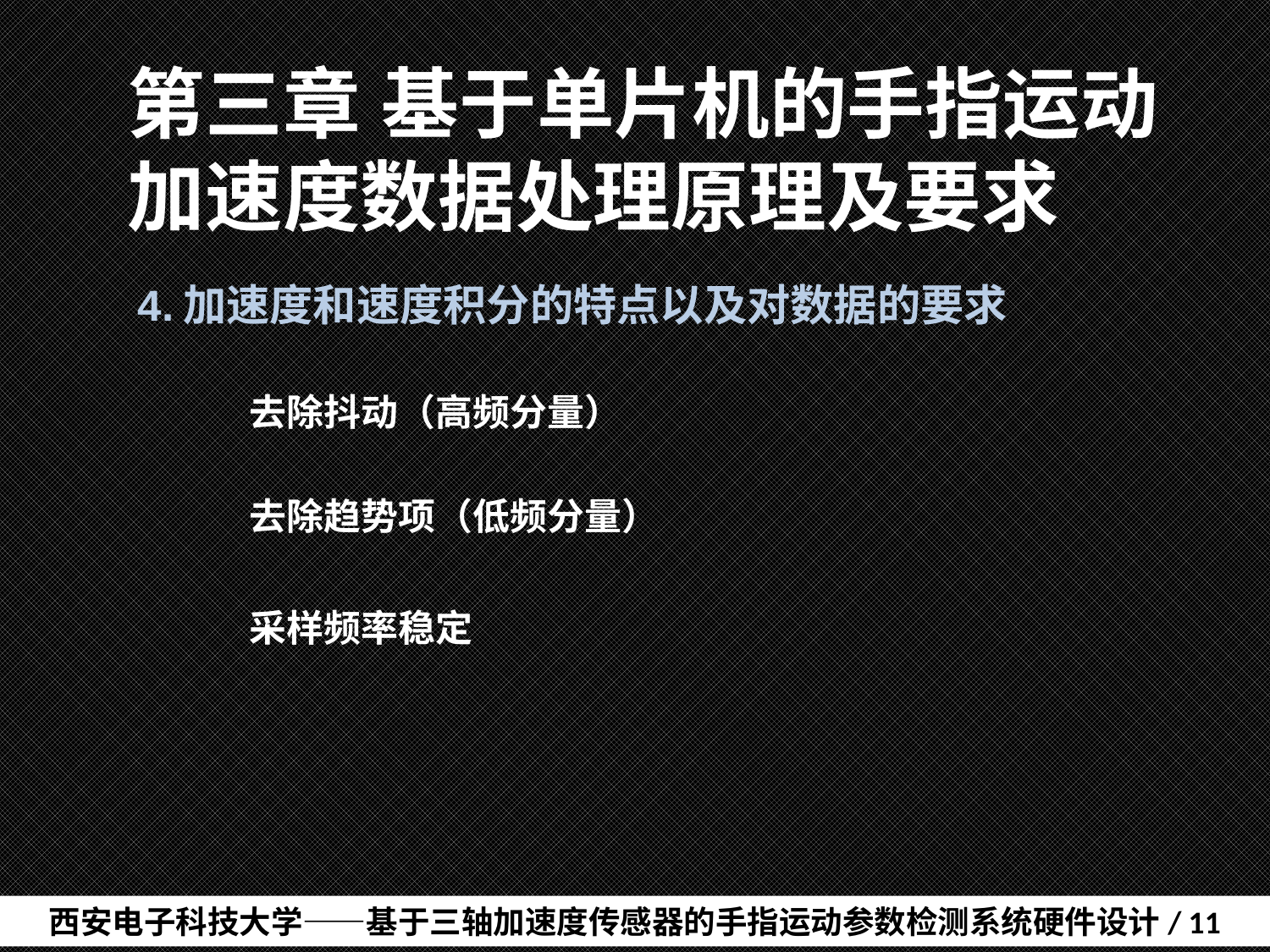

# 第三章	基于单片机的手指运动加速度数据处理原理及要求
4.加速度和速度积分的特点以及对数据的要求

	去除抖动（高频分量）

	去除趋势项（低频分量）

	采样频率稳定

西安电子科技大学——基于三轴加速度传感器的手指运动参数检测系统硬件设计/ 11